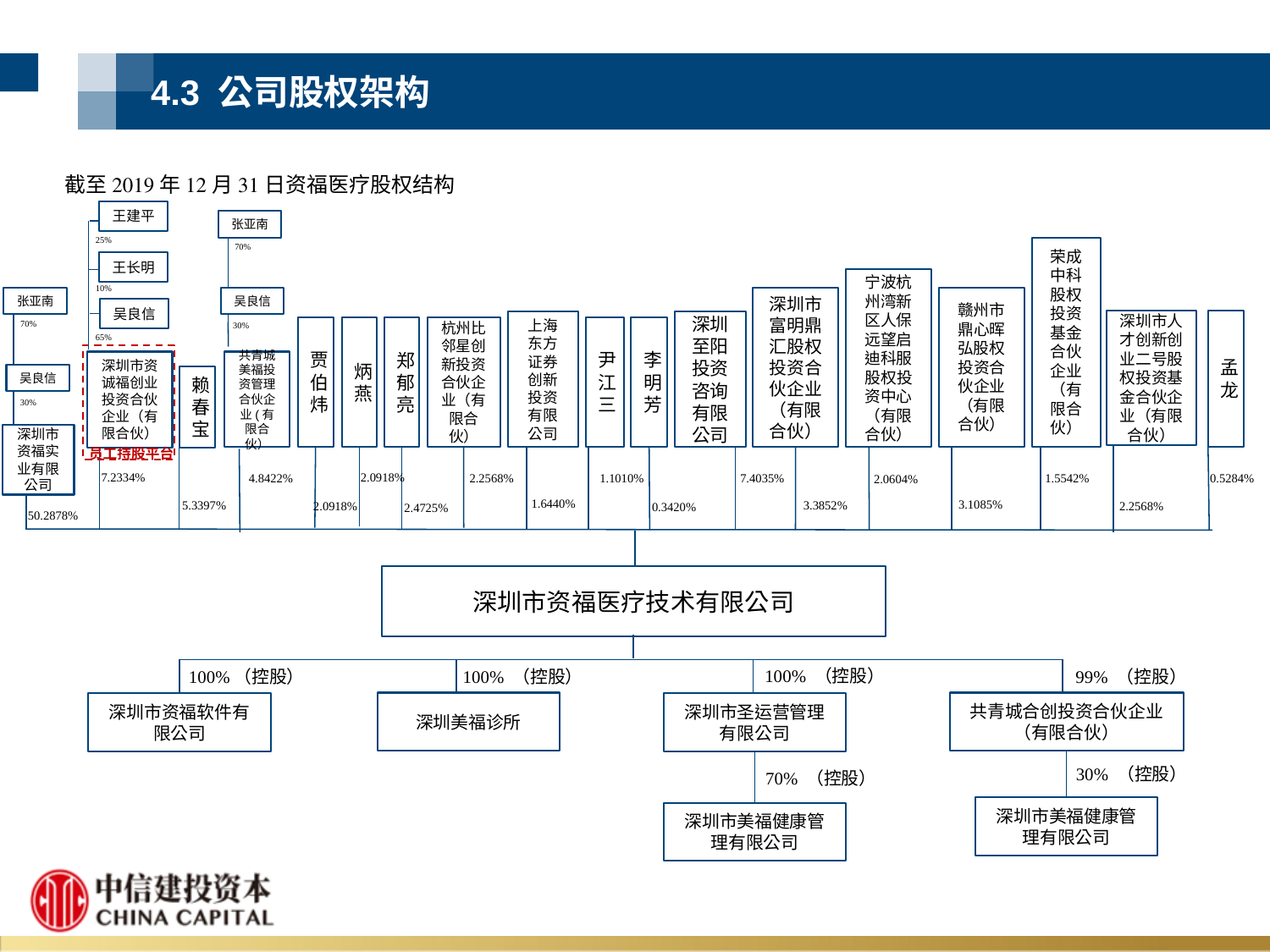

4.3 公司股权架构
截至2019年12月31日资福医疗股权结构
王建平
张亚南
25%
70%
荣成中科股权投资基金合伙企业（有限合伙）
王长明
宁波杭州湾新区人保远望启迪科服股权投资中心（有限合伙）
10%
张亚南
深圳市富明鼎汇股权投资合伙企业（有限合伙）
赣州市鼎心晖弘股权投资合伙企业（有限合伙）
吴良信
吴良信
深圳市人才创新创业二号股权投资基金合伙企业（有限合伙）
孟龙
深圳至阳投资咨询有限公司
70%
上海东方证券创新投资有限公司
30%
李明芳
杭州比邻星创新投资合伙企业（有限合伙）
尹江三
炳燕
郑郁亮
贾伯炜
65%

深圳市资诚福创业投资合伙企业（有限合伙）
共青城美福投资管理合伙企业(有限合伙）
吴良信
赖春宝
30%
深圳市资福实业有限公司
员工持股平台
7.2334%
2.0918%
4.8422%
1.1010%
2.2568%
1.5542%
0.5284%
7.4035%
2.0604%
1.6440%
3.1085%
5.3397%
3.3852%
2.0918%
2.2568%
0.3420%
2.4725%
50.2878%
深圳市资福医疗技术有限公司
100% （控股）
100% （控股）
100%（控股）
99% （控股）
共青城合创投资合伙企业（有限合伙）
深圳美福诊所
深圳市资福软件有限公司
深圳市圣运营管理有限公司
30% （控股）
70% （控股）
深圳市美福健康管理有限公司
深圳市美福健康管理有限公司